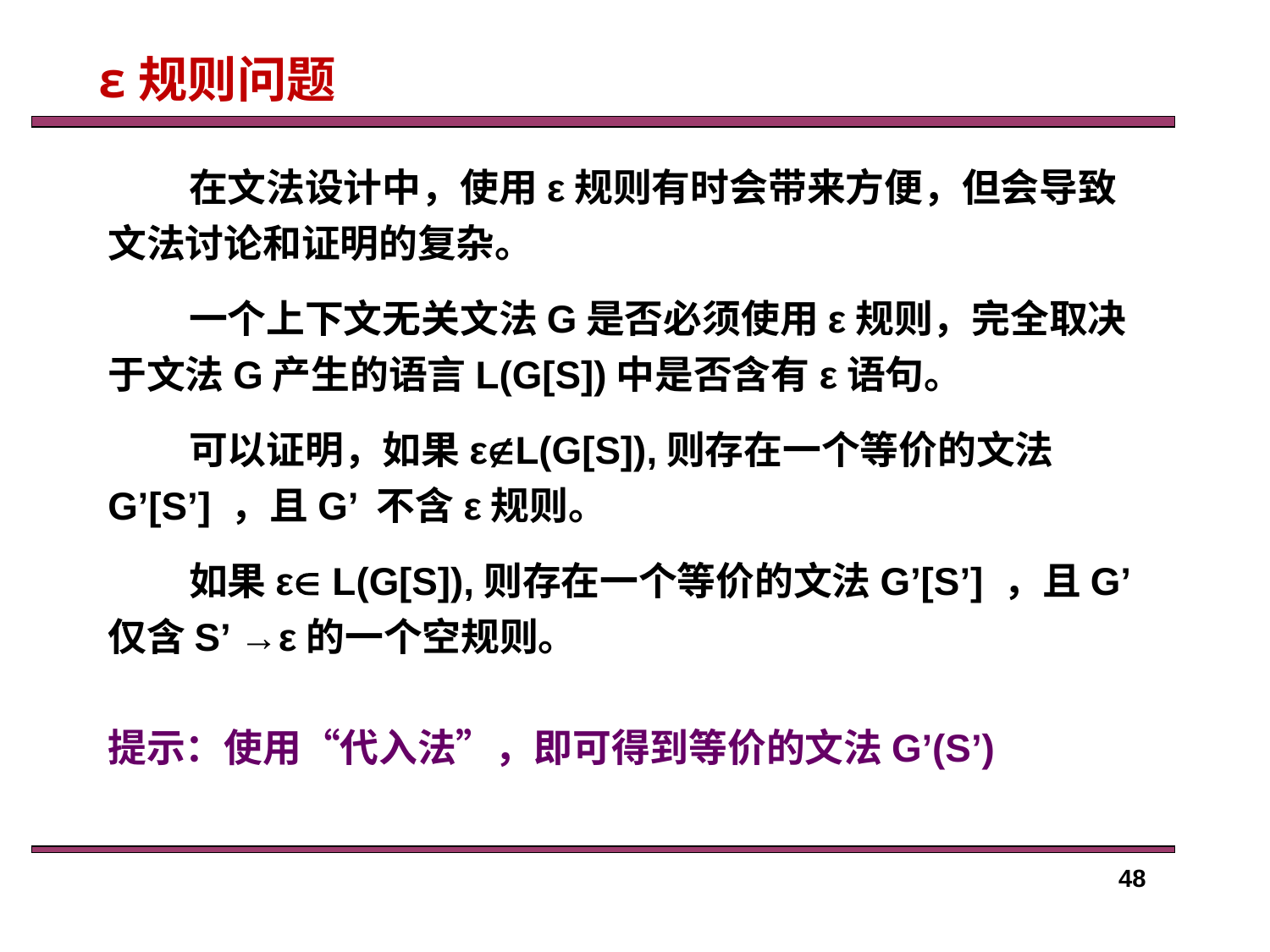

ε规则问题
在文法设计中，使用ε规则有时会带来方便，但会导致文法讨论和证明的复杂。
一个上下文无关文法G是否必须使用ε规则，完全取决于文法G产生的语言L(G[S])中是否含有ε语句。
可以证明，如果ε∉L(G[S]),则存在一个等价的文法G’[S’] ，且G’ 不含ε规则。
如果ε∈ L(G[S]),则存在一个等价的文法G’[S’] ，且G’ 仅含S’ →ε的一个空规则。
提示：使用“代入法”，即可得到等价的文法G’(S’)
48